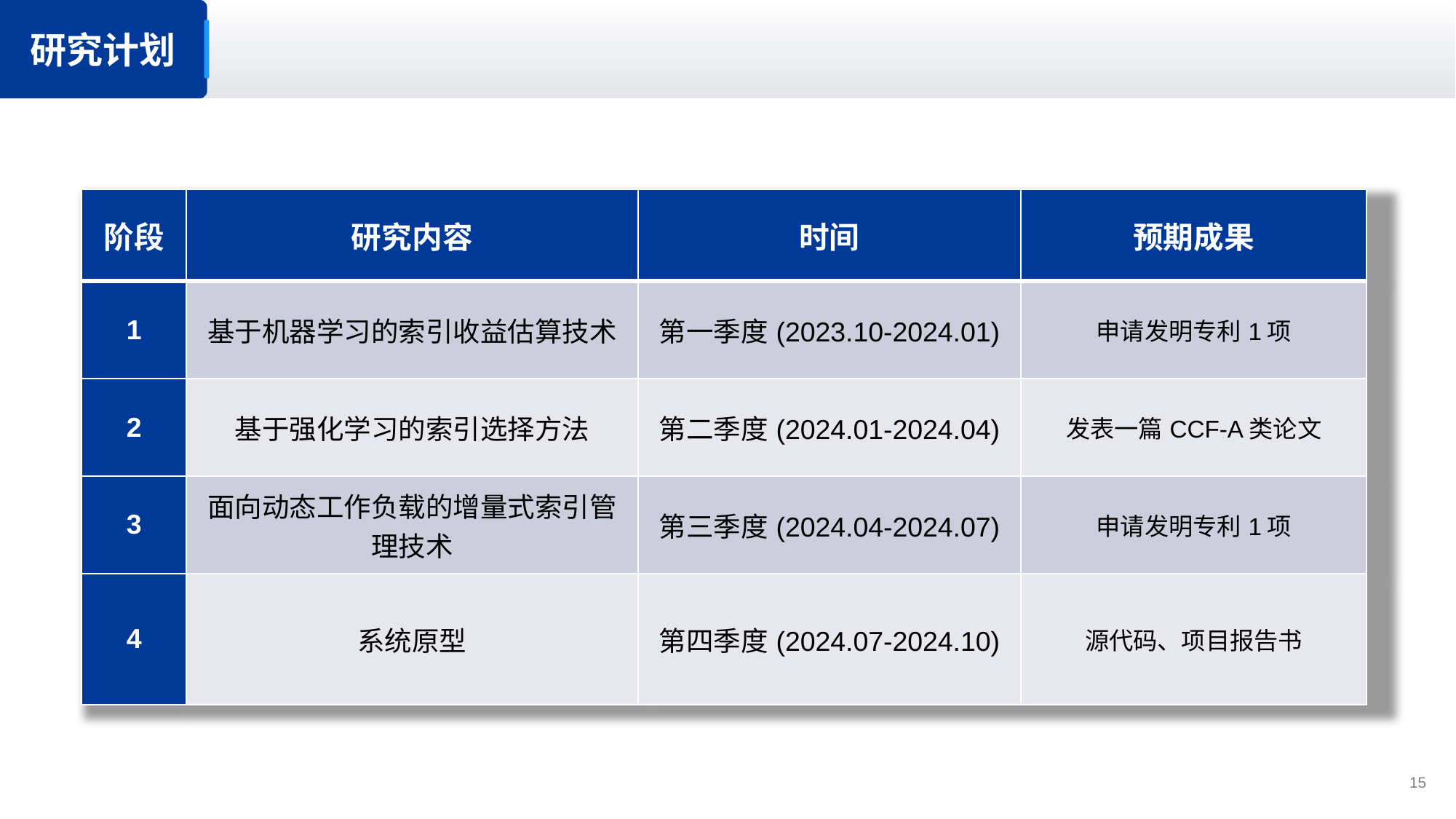

研究计划
| 阶段 | 研究内容 | 时间 | 预期成果 |
| --- | --- | --- | --- |
| 1 | 基于机器学习的索引收益估算技术 | 第一季度(2023.10-2024.01) | 申请发明专利1项 |
| 2 | 基于强化学习的索引选择方法 | 第二季度(2024.01-2024.04) | 发表一篇CCF-A类论文 |
| 3 | 面向动态工作负载的增量式索引管理技术 | 第三季度(2024.04-2024.07) | 申请发明专利1项 |
| 4 | 系统原型 | 第四季度(2024.07-2024.10) | 源代码、项目报告书 |